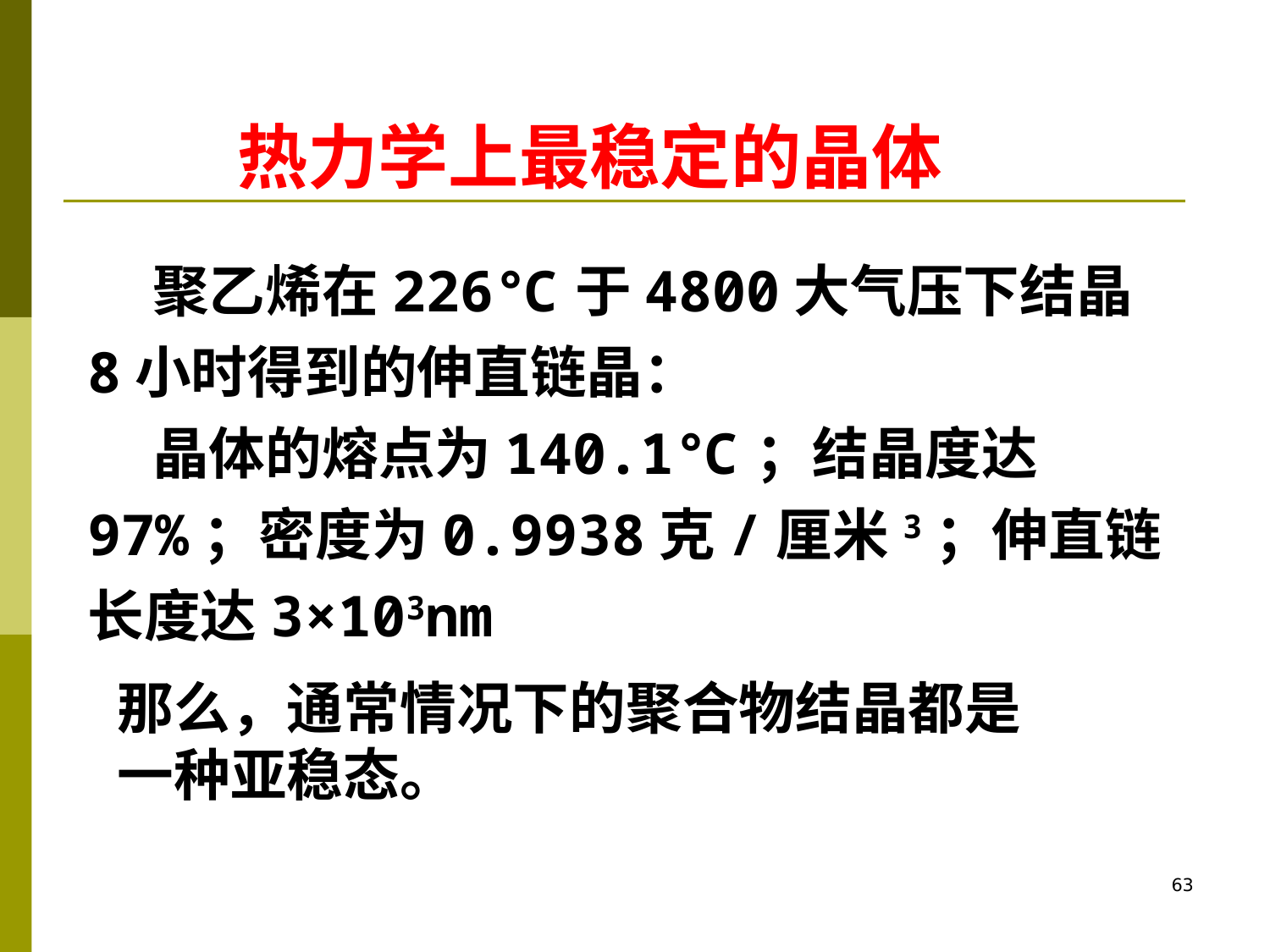

热力学上最稳定的晶体
    聚乙烯在226℃于4800大气压下结晶8小时得到的伸直链晶：
    晶体的熔点为140.1℃；结晶度达97%；密度为0.9938克/厘米3；伸直链长度达3×103nm
那么，通常情况下的聚合物结晶都是一种亚稳态。
63